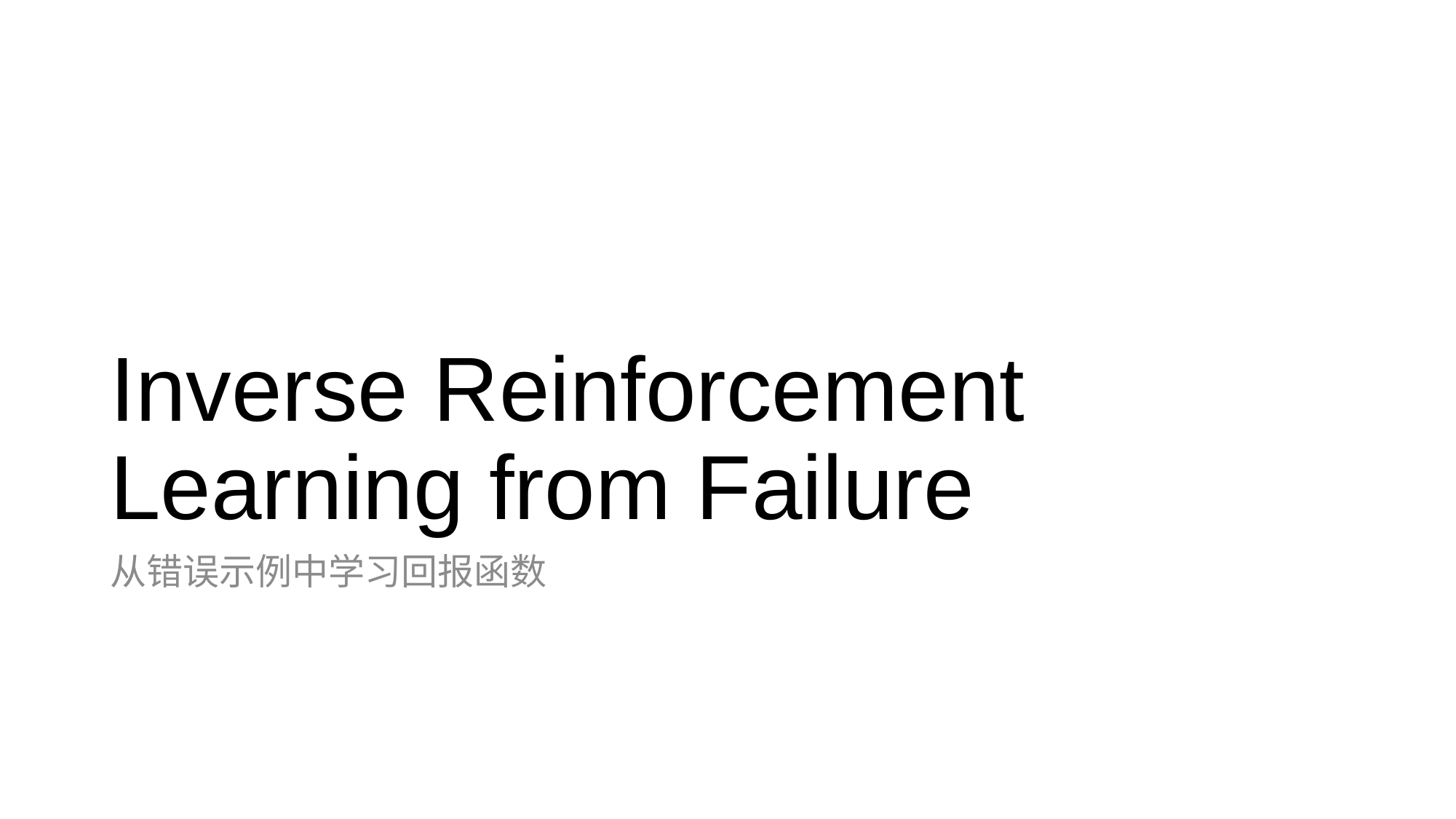

# Inverse Reinforcement Learning from Failure
从错误示例中学习回报函数